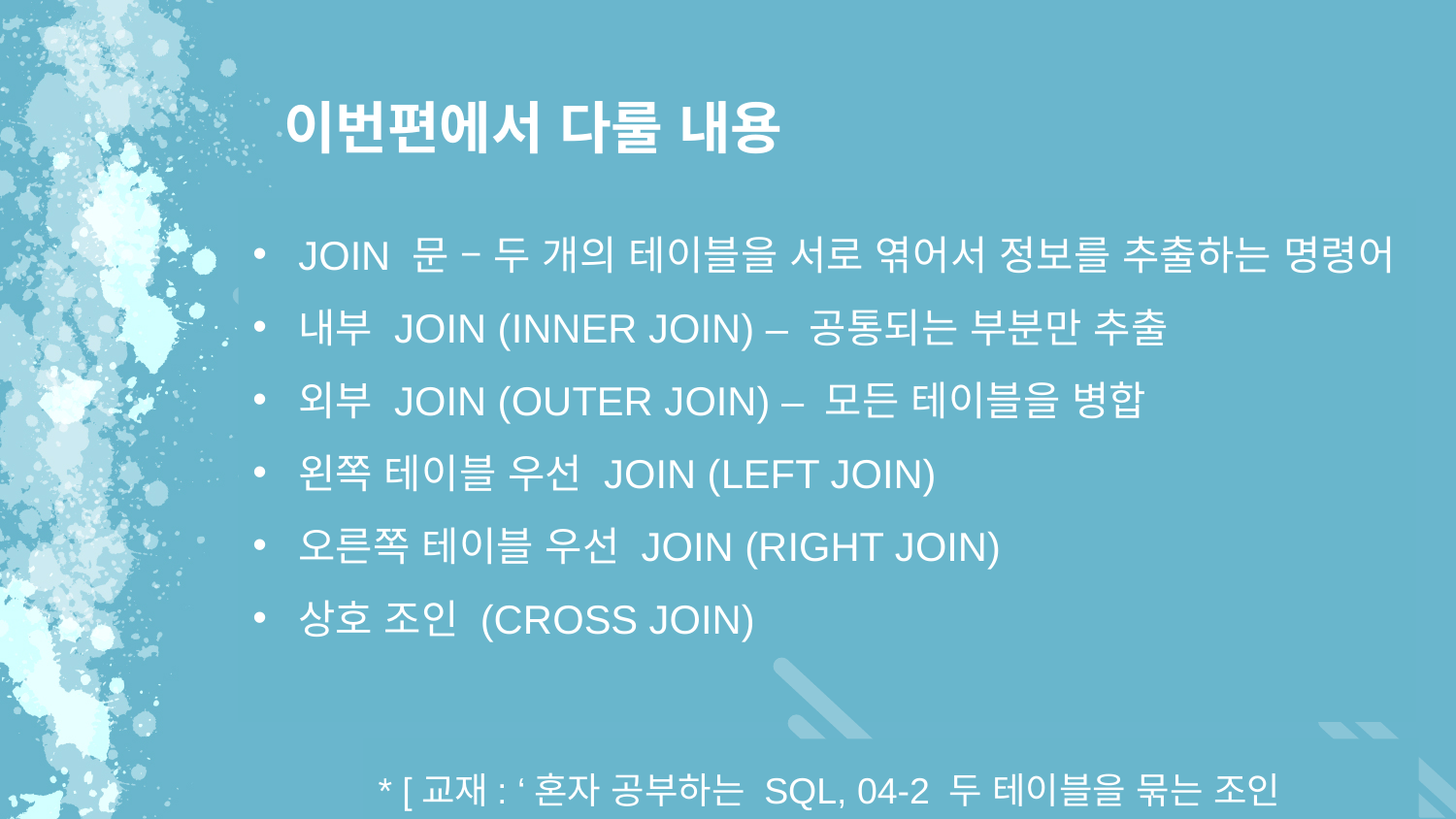

이번편에서 다룰 내용
JOIN 문 – 두 개의 테이블을 서로 엮어서 정보를 추출하는 명령어
내부 JOIN (INNER JOIN) – 공통되는 부분만 추출
외부 JOIN (OUTER JOIN) – 모든 테이블을 병합
왼쪽 테이블 우선 JOIN (LEFT JOIN)
오른쪽 테이블 우선 JOIN (RIGHT JOIN)
상호 조인 (CROSS JOIN)

* [교재: ‘혼자 공부하는 SQL, 04-2 두 테이블을 묶는 조인(p175)]